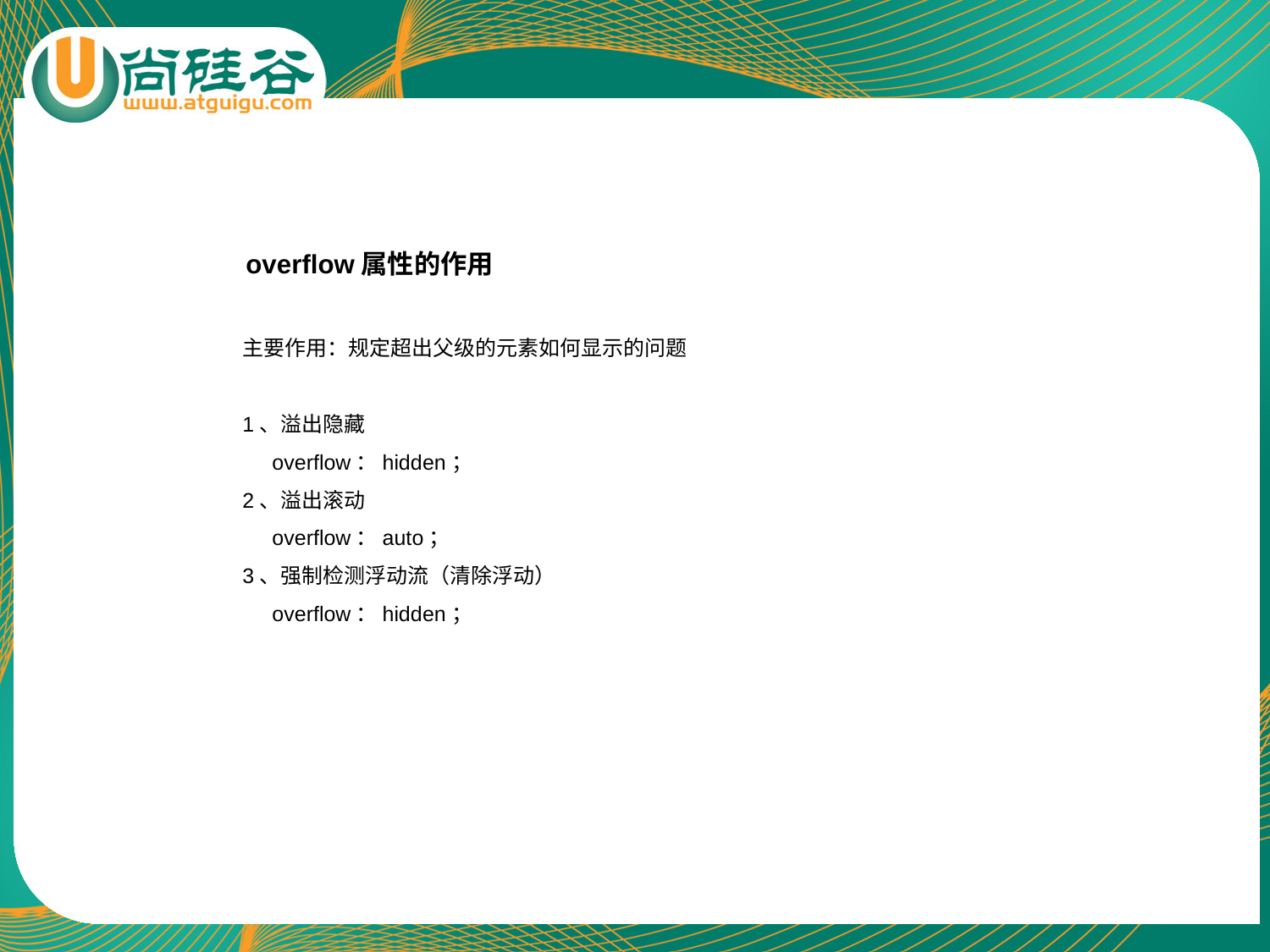

overflow属性的作用
主要作用：规定超出父级的元素如何显示的问题

1、溢出隐藏
     overflow：hidden；
2、溢出滚动
     overflow：auto；
3、强制检测浮动流（清除浮动）
     overflow：hidden；